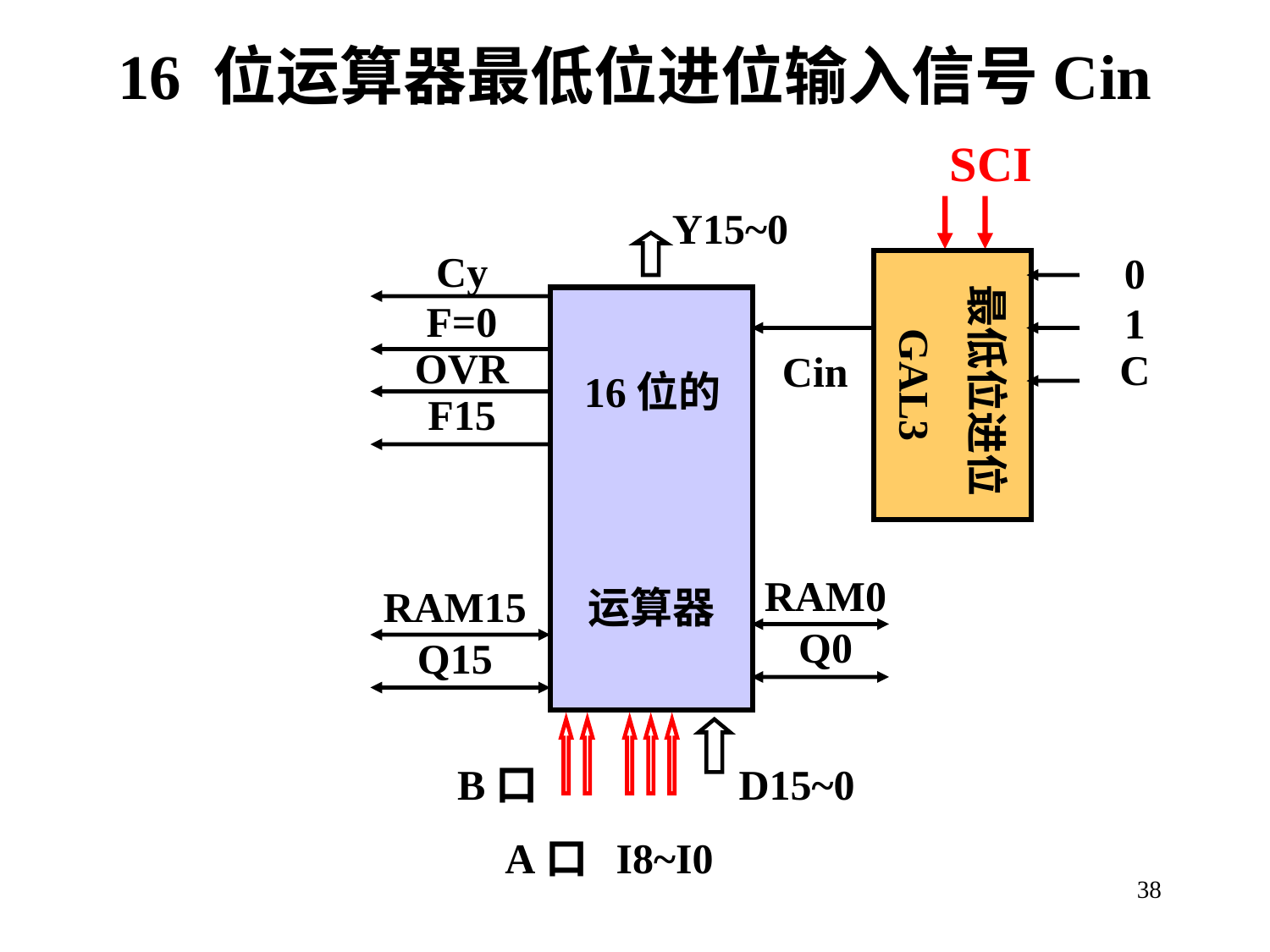

# 16 位运算器最低位进位输入信号Cin
SCI

Y15~0

Cy
F=0
OVR
F15

0
1
C
  最低位进位
GAL3

  16位的

运算器

Cin

RAM0
Q0
RAM15
Q15

B口
D15~0
A口
I8~I0
38